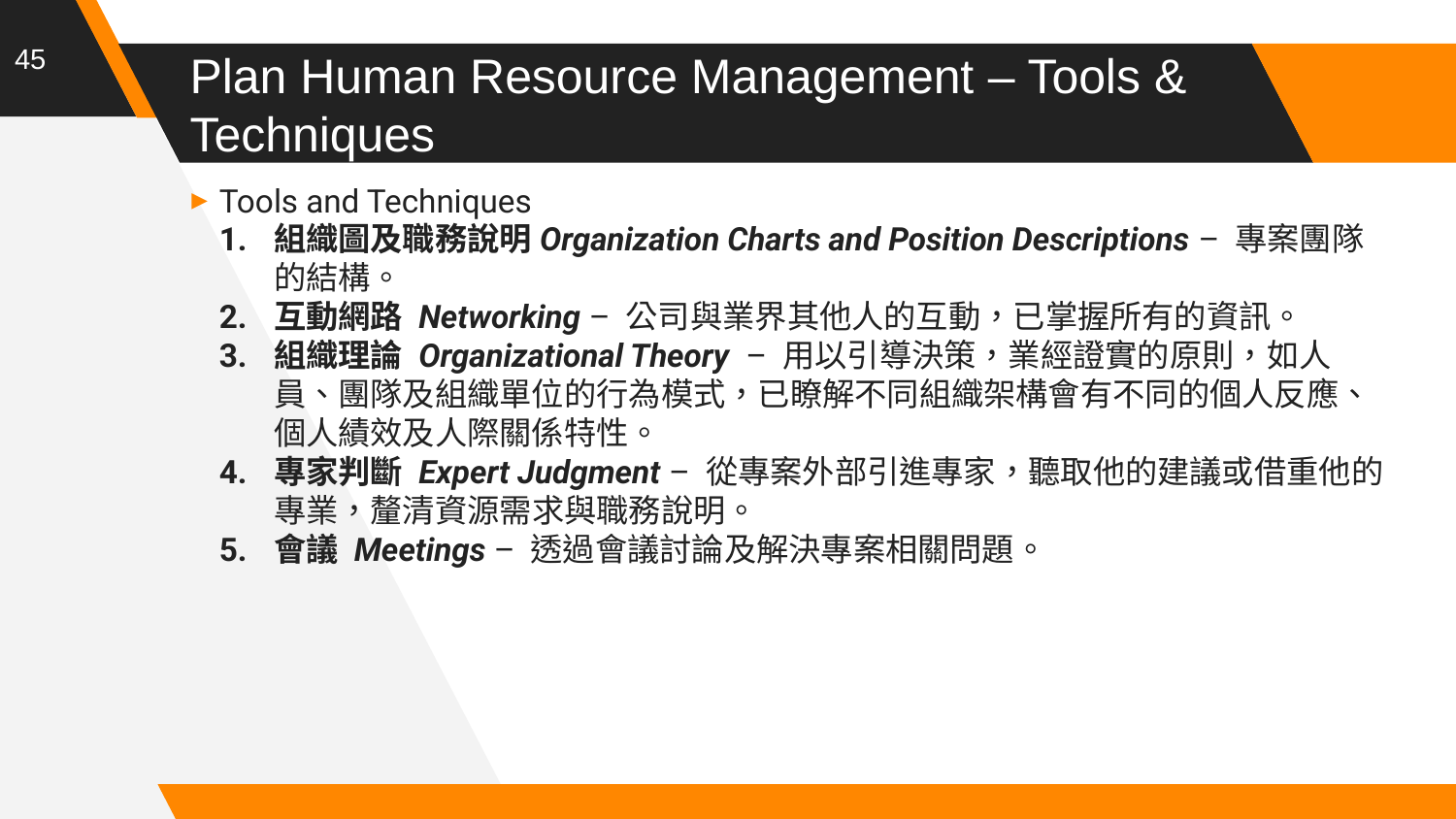

45
# Plan Human Resource Management – Tools & Techniques
Tools and Techniques
組織圖及職務說明Organization Charts and Position Descriptions – 專案團隊的結構。
互動網路 Networking – 公司與業界其他人的互動，已掌握所有的資訊。
組織理論 Organizational Theory  – 用以引導決策，業經證實的原則，如人員、團隊及組織單位的行為模式，已瞭解不同組織架構會有不同的個人反應、個人績效及人際關係特性。
專家判斷 Expert Judgment – 從專案外部引進專家，聽取他的建議或借重他的專業，釐清資源需求與職務說明。
會議 Meetings – 透過會議討論及解決專案相關問題。